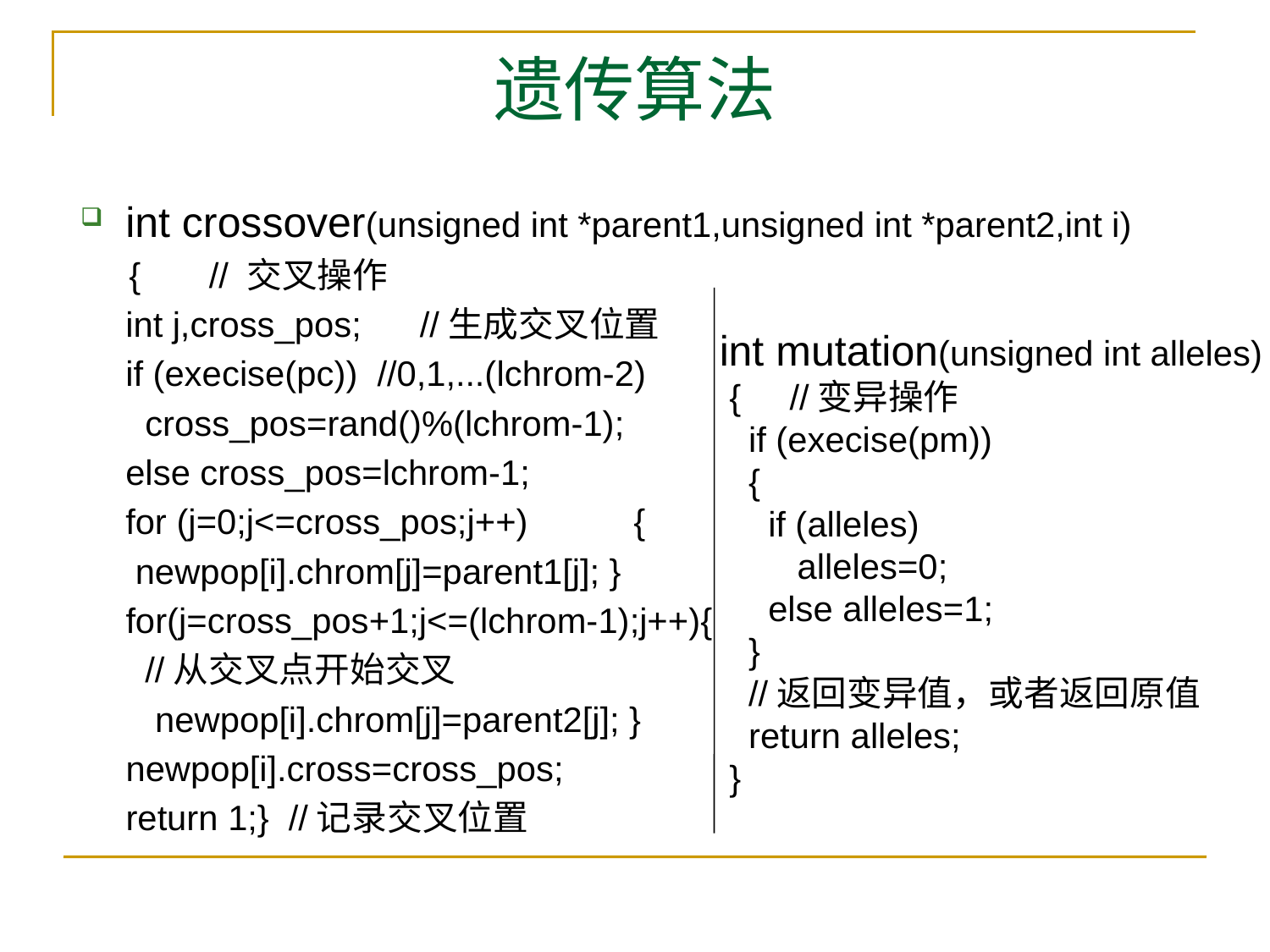

# 遗传算法
int crossover(unsigned int *parent1,unsigned int *parent2,int i)
     {       // 交叉操作
	int j,cross_pos;      //生成交叉位置
	if (execise(pc))  //0,1,...(lchrom-2)
	  cross_pos=rand()%(lchrom-1);
	else cross_pos=lchrom-1;
    	for (j=0;j<=cross_pos;j++)	{
	 newpop[i].chrom[j]=parent1[j]; }
for(j=cross_pos+1;j<=(lchrom-1);j++){
  //从交叉点开始交叉
   newpop[i].chrom[j]=parent2[j]; }
newpop[i].cross=cross_pos;
return 1;}  //记录交叉位置

int mutation(unsigned int alleles)
 {     //变异操作
   if (execise(pm))
   {
     if (alleles)
        alleles=0;
     else alleles=1;
   }
   //返回变异值，或者返回原值
   return alleles;
 }